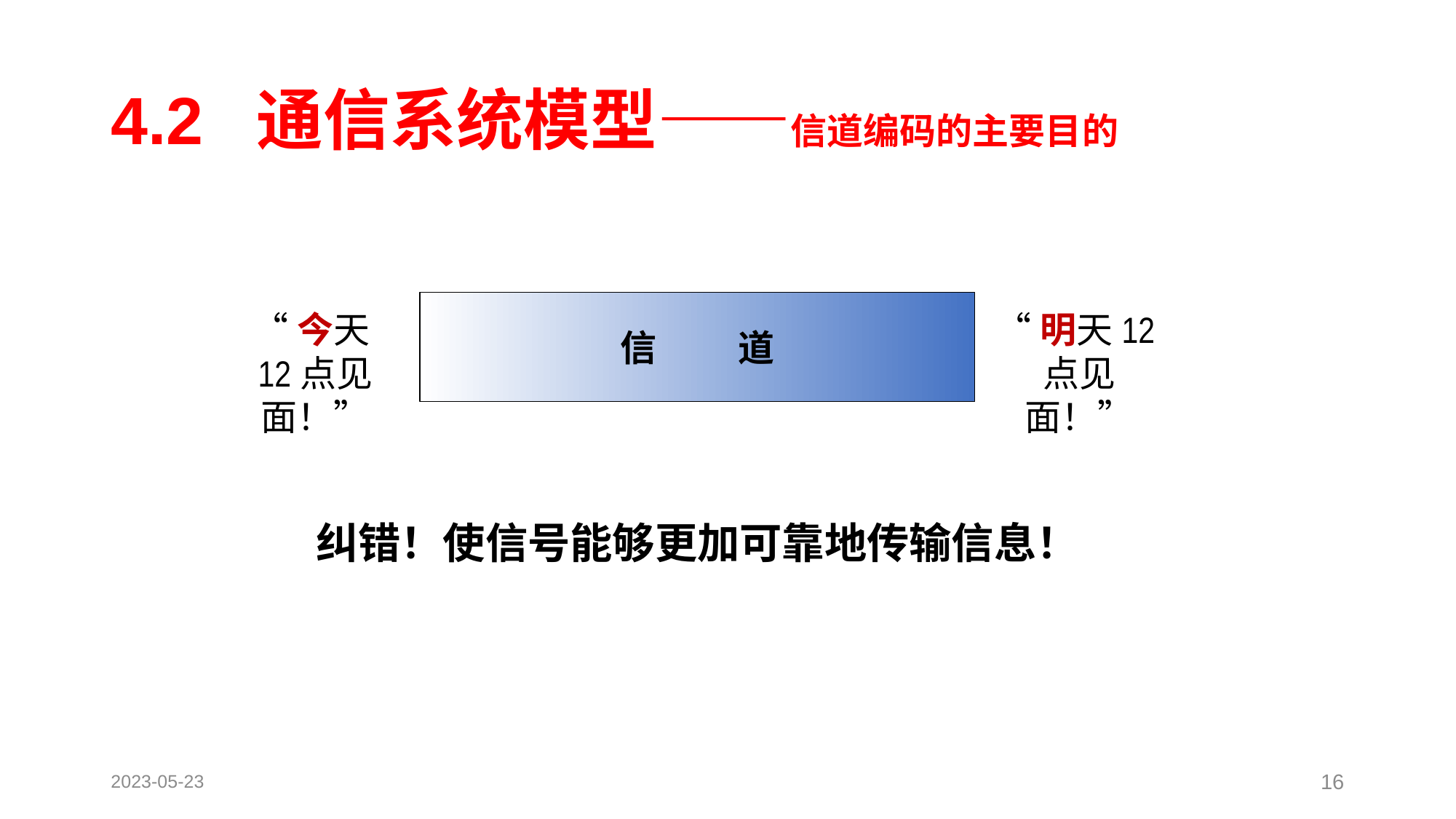

# 4.2  通信系统模型——信道编码的主要目的
信          道
“今天12点见面！”
“明天12点见面！”
纠错！使信号能够更加可靠地传输信息！

2023-05-23
16